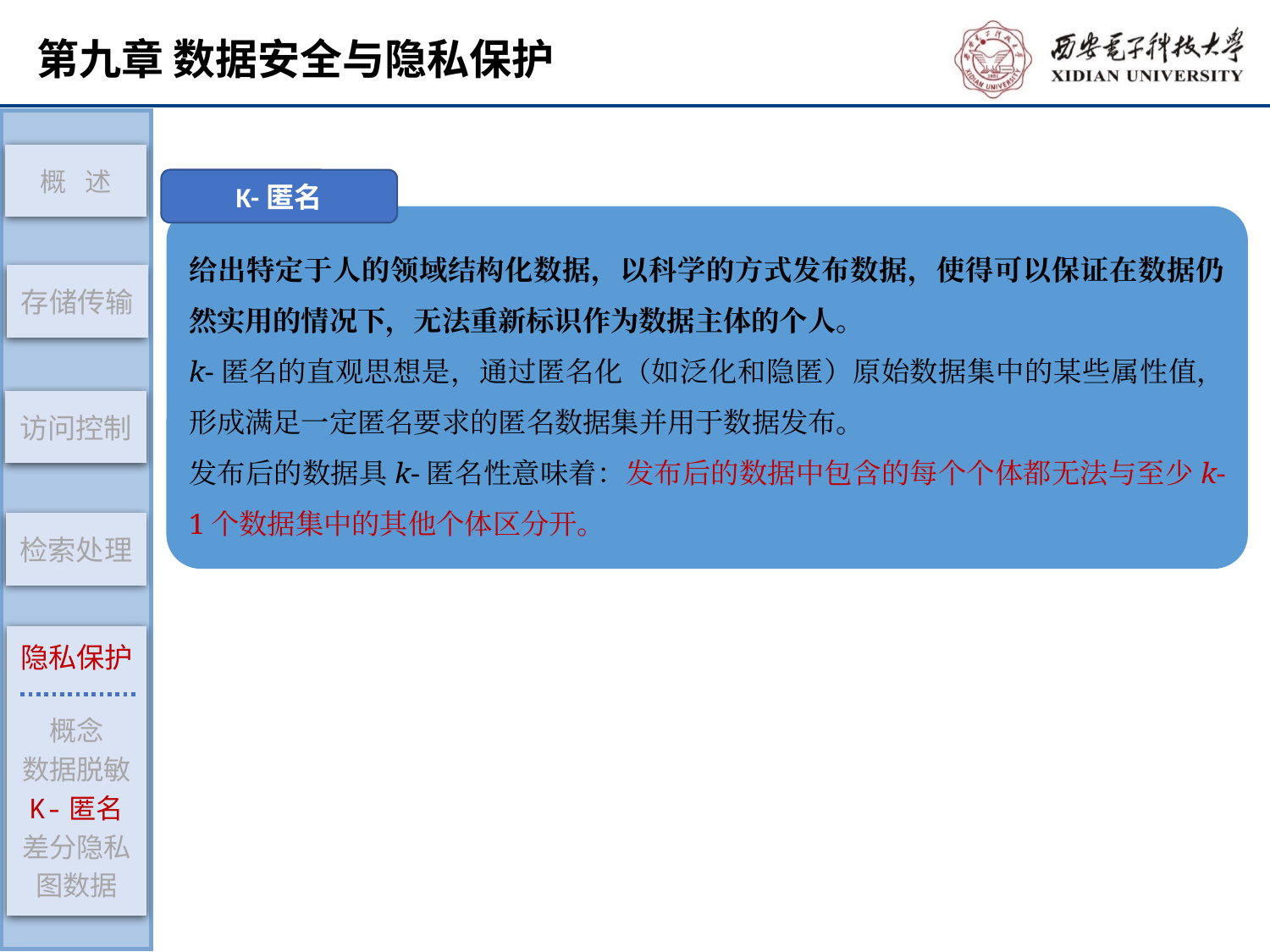

存储传输
访问控制
检索处理
隐私保护

概念
数据脱敏
K-匿名
差分隐私
图数据
概   述
K-匿名
给出特定于人的领域结构化数据，以科学的方式发布数据，使得可以保证在数据仍然实用的情况下，无法重新标识作为数据主体的个人。
k-匿名的直观思想是，通过匿名化（如泛化和隐匿）原始数据集中的某些属性值，形成满足一定匿名要求的匿名数据集并用于数据发布。
发布后的数据具k-匿名性意味着：发布后的数据中包含的每个个体都无法与至少k-1个数据集中的其他个体区分开。